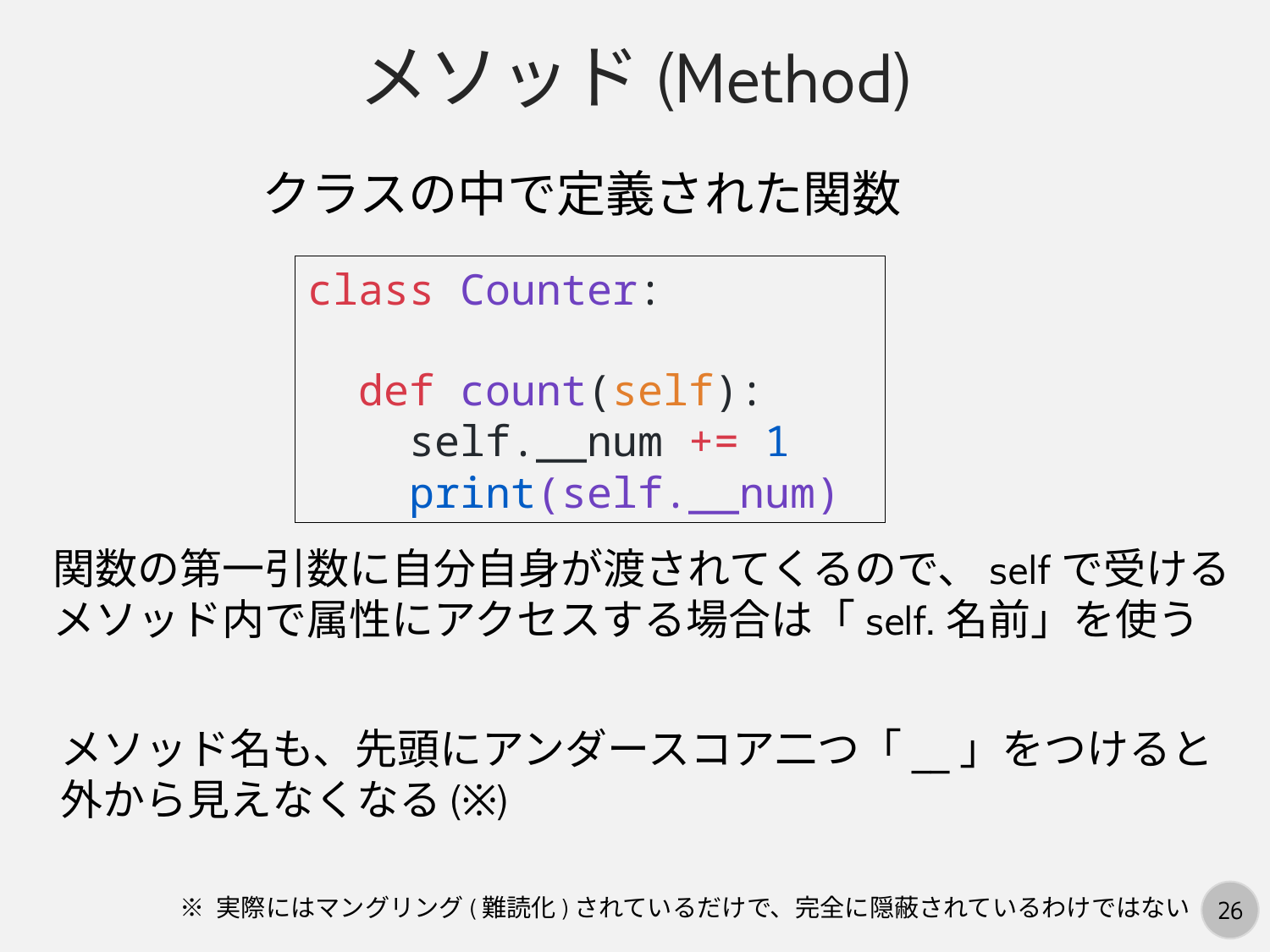

メソッド(Method)
クラスの中で定義された関数
class Counter:

  def count(self):
    self.__num += 1
    print(self.__num)
関数の第一引数に自分自身が渡されてくるので、selfで受ける
メソッド内で属性にアクセスする場合は「self.名前」を使う
メソッド名も、先頭にアンダースコア二つ「__」をつけると
外から見えなくなる(※)
※ 実際にはマングリング(難読化)されているだけで、完全に隠蔽されているわけではない